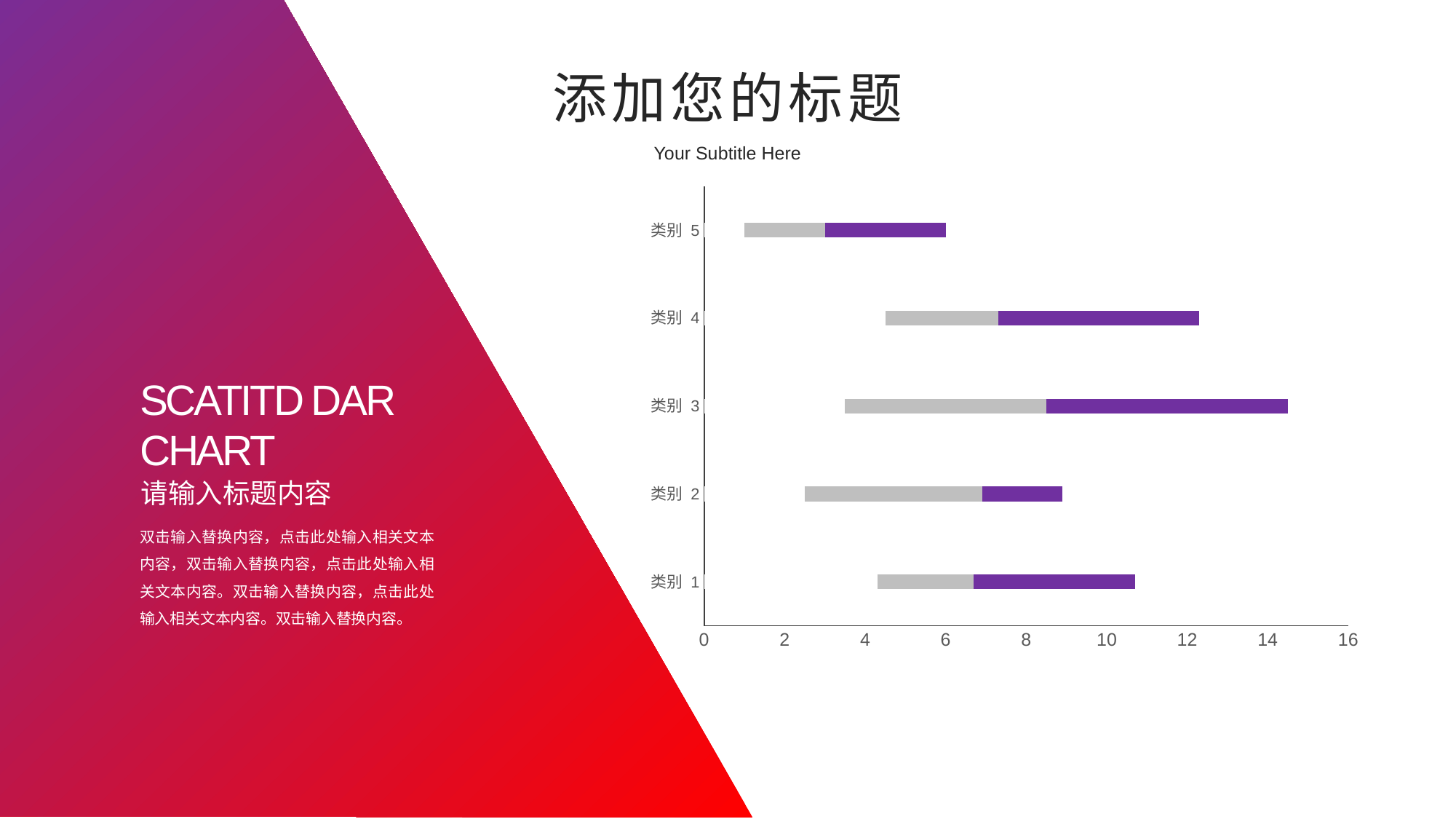

添加您的标题
Your Subtitle Here

### Chart

| Category | 系列 1 | 系列 2 | 系列 3 |
|---|---|---|---|
| 类别 1 | 4.3 | 2.4 | 4.0 |
| 类别 2 | 2.5 | 4.4 | 2.0 |
| 类别 3 | 3.5 | 5.0 | 6.0 |
| 类别 4 | 4.5 | 2.8 | 5.0 |
| 类别 5 | 1.0 | 2.0 | 3.0 |
SCATITD DAR
CHART
请输入标题内容
双击输入替换内容，点击此处输入相关文本内容，双击输入替换内容，点击此处输入相关文本内容。双击输入替换内容，点击此处输入相关文本内容。双击输入替换内容。